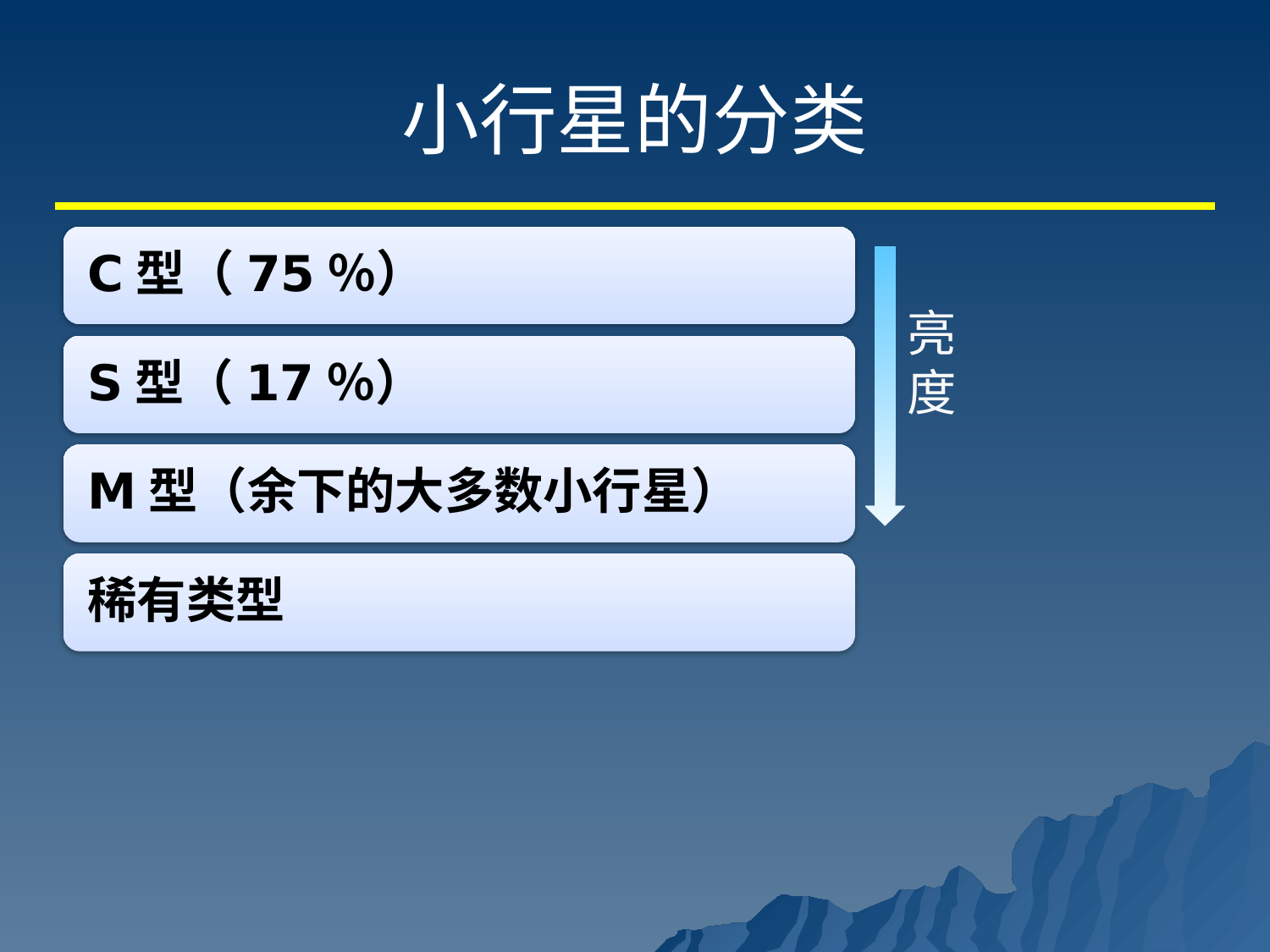

# 小行星的分类
C型（75％）
S型（17％）
M型（余下的大多数小行星）
稀有类型

亮度